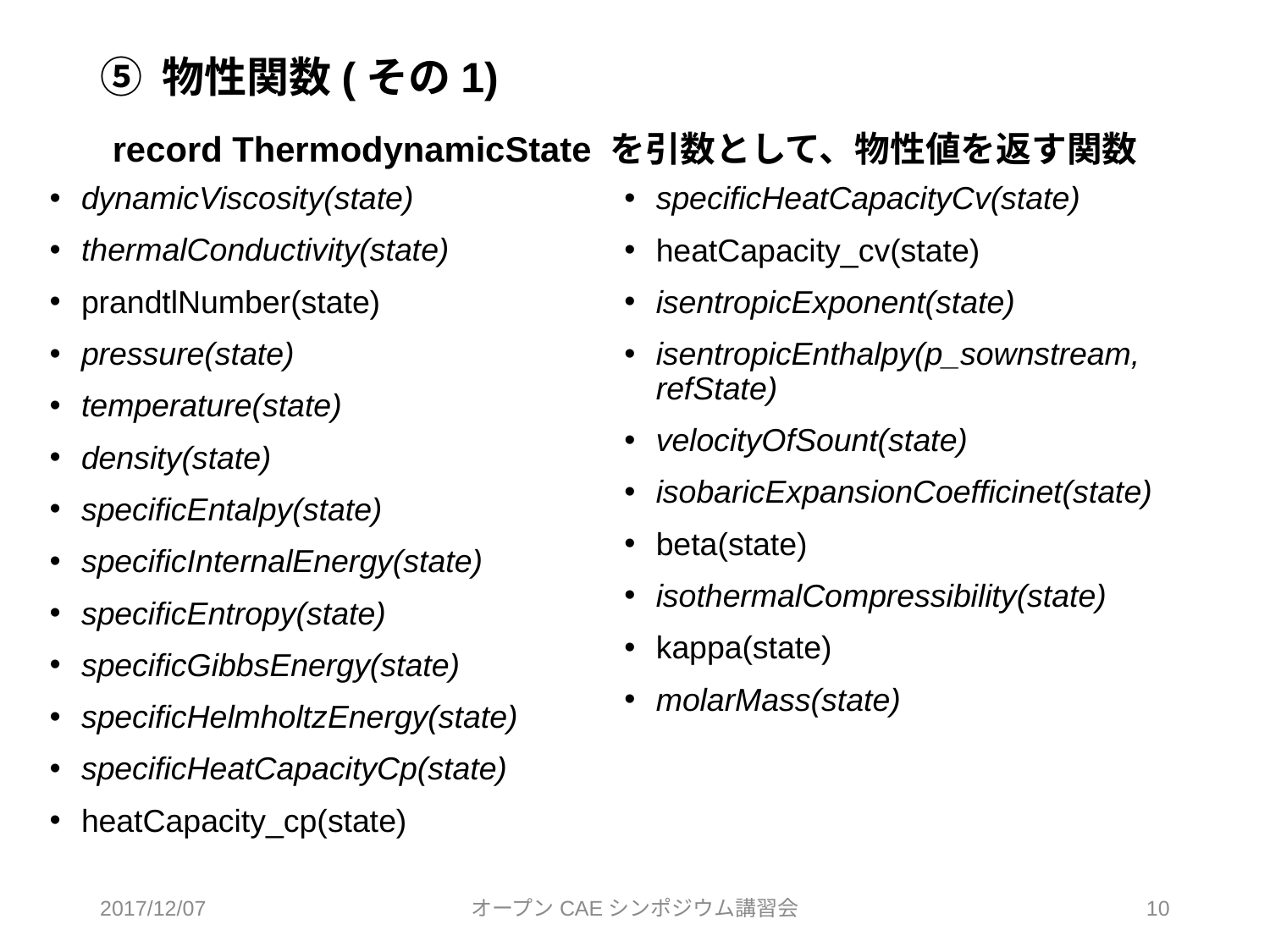

# ⑤ 物性関数(その1)
record ThermodynamicState を引数として、物性値を返す関数
dynamicViscosity(state)
thermalConductivity(state)
prandtlNumber(state)
pressure(state)
temperature(state)
density(state)
specificEntalpy(state)
specificInternalEnergy(state)
specificEntropy(state)
specificGibbsEnergy(state)
specificHelmholtzEnergy(state)
specificHeatCapacityCp(state)
heatCapacity_cp(state)

specificHeatCapacityCv(state)
heatCapacity_cv(state)
isentropicExponent(state)
isentropicEnthalpy(p_sownstream, refState)
velocityOfSount(state)
isobaricExpansionCoefficinet(state)
beta(state)
isothermalCompressibility(state)
kappa(state)
molarMass(state)
2017/12/07
オープンCAEシンポジウム講習会
10